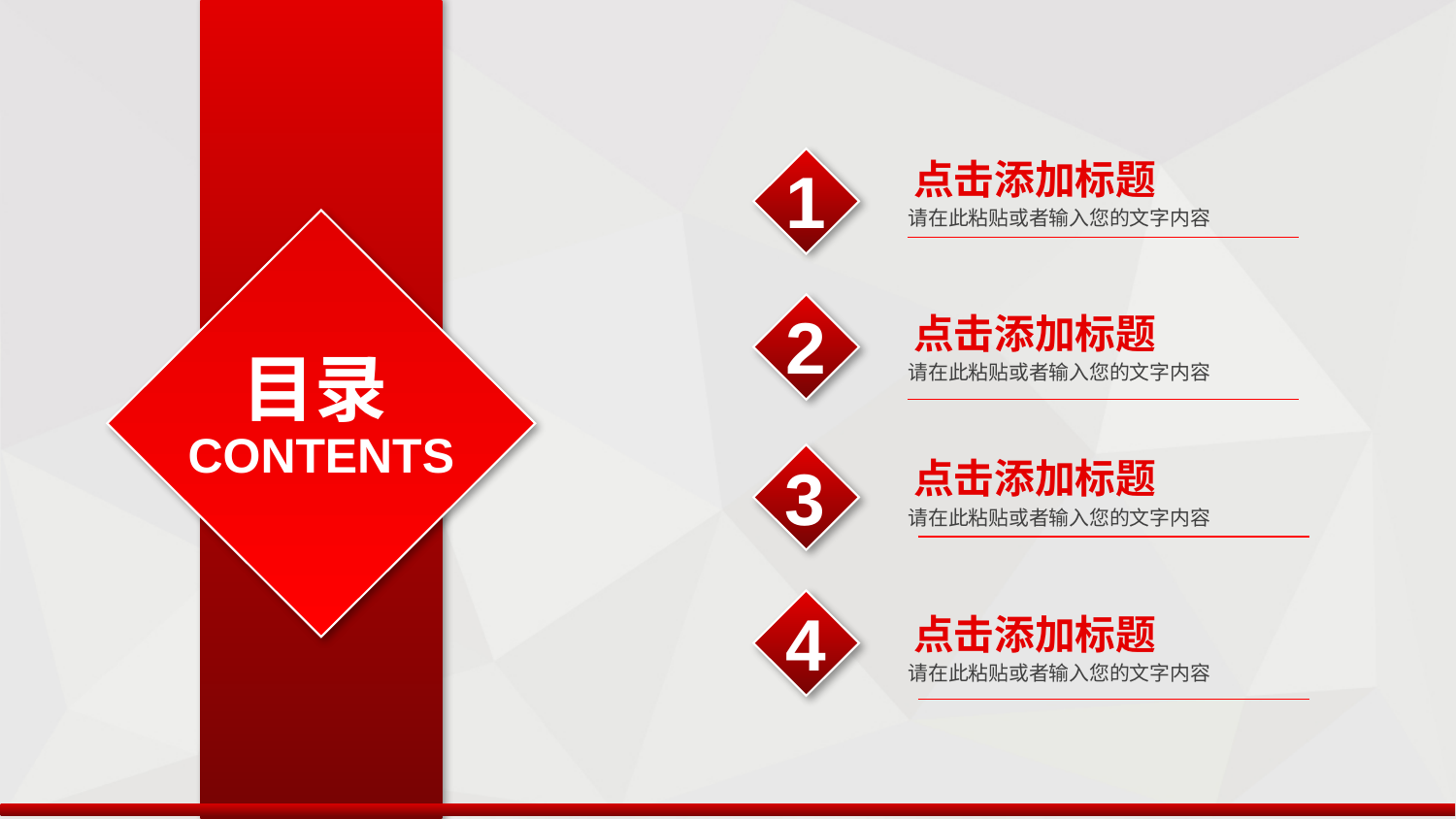

点击添加标题
1

请在此粘贴或者输入您的文字内容

2
点击添加标题
目录
请在此粘贴或者输入您的文字内容
CONTENTS

3
点击添加标题
请在此粘贴或者输入您的文字内容

4
点击添加标题
请在此粘贴或者输入您的文字内容